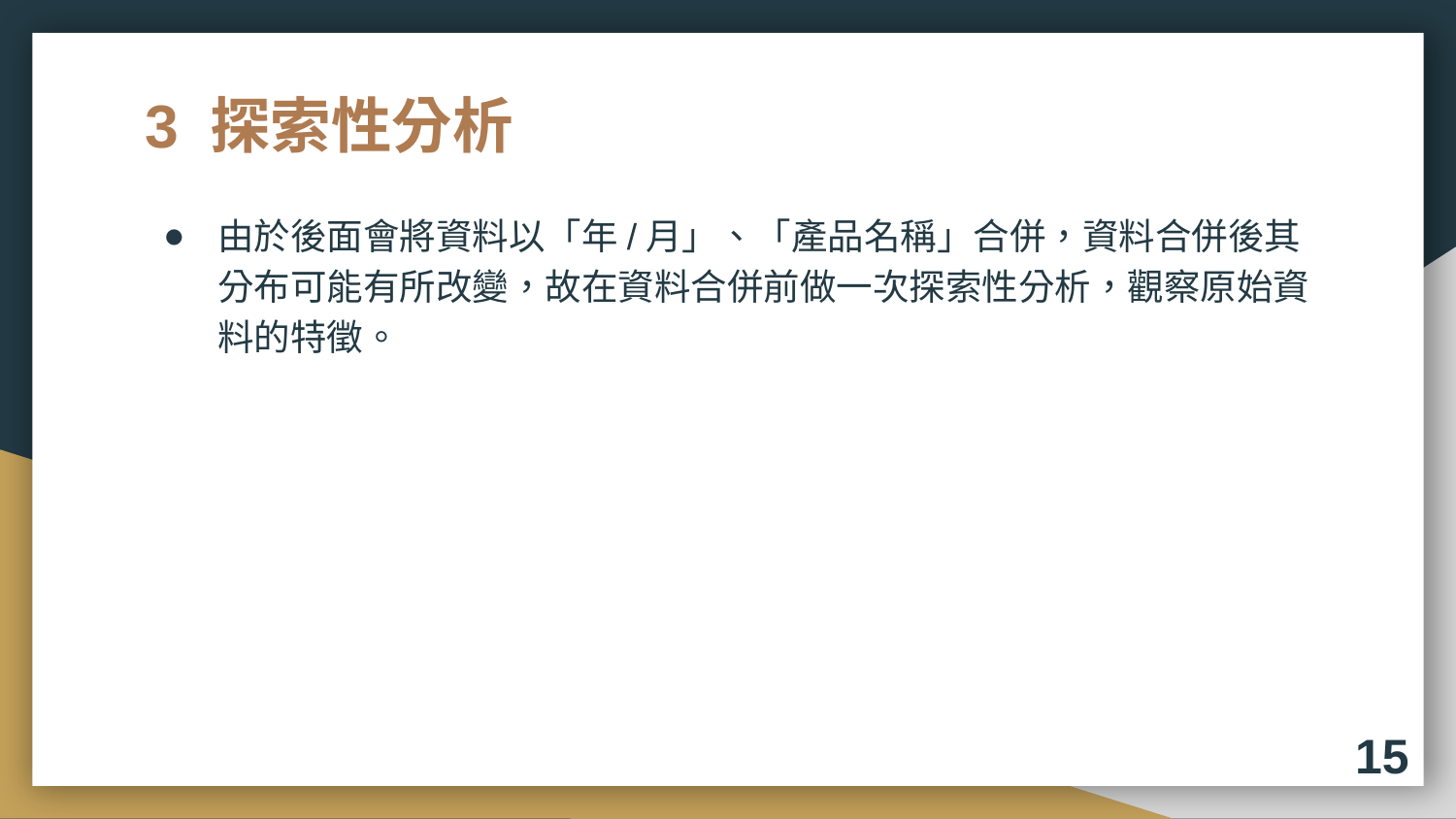

# 3 探索性分析
由於後面會將資料以「年/月」、「產品名稱」合併，資料合併後其分布可能有所改變，故在資料合併前做一次探索性分析，觀察原始資料的特徵。
15